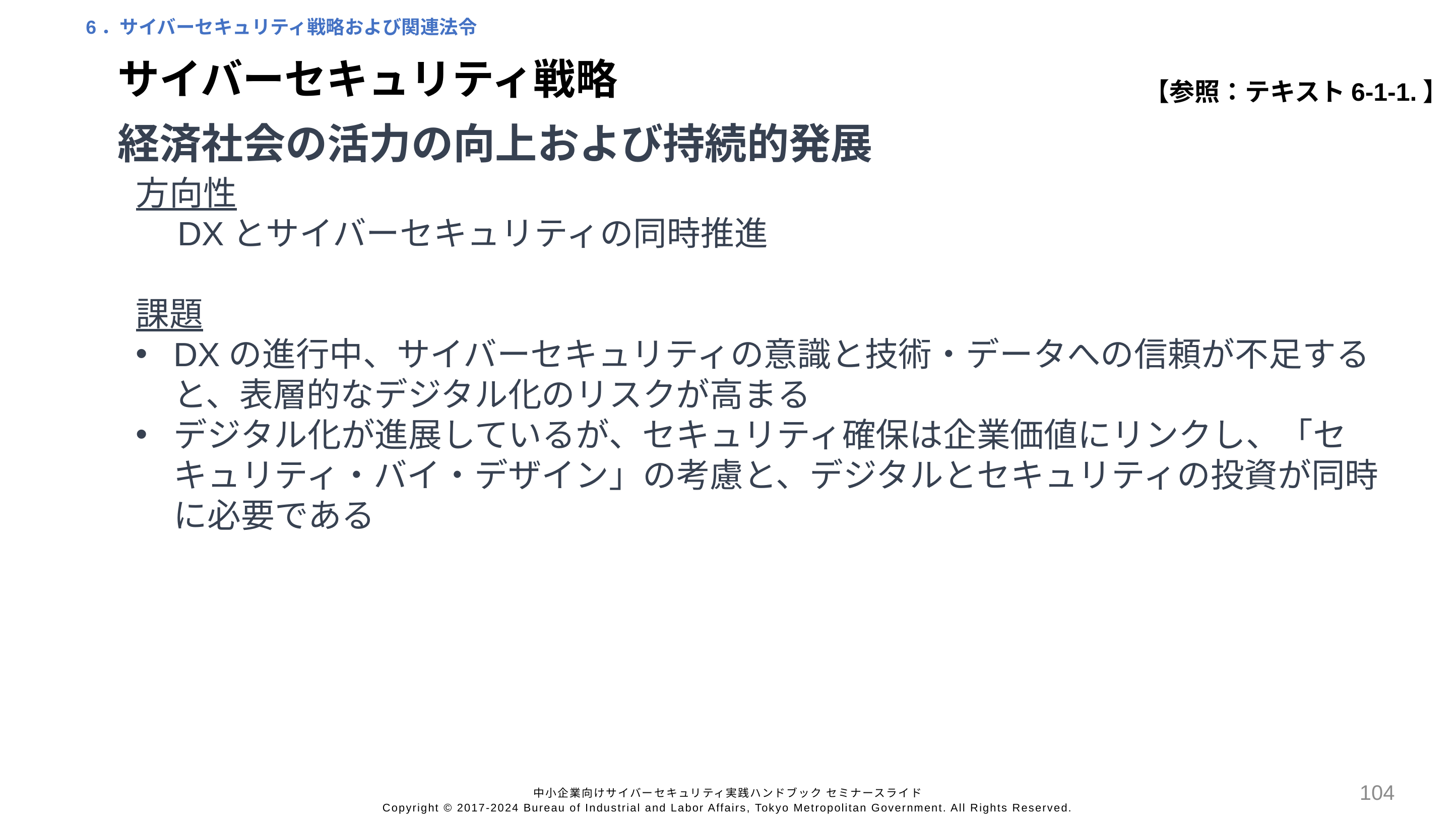

6．サイバーセキュリティ戦略および関連法令
サイバーセキュリティ戦略
【参照：テキスト6-1-1.】
経済社会の活力の向上および持続的発展
方向性
　DXとサイバーセキュリティの同時推進

課題
DXの進行中、サイバーセキュリティの意識と技術・データへの信頼が不足すると、表層的なデジタル化のリスクが高まる
デジタル化が進展しているが、セキュリティ確保は企業価値にリンクし、「セキュリティ・バイ・デザイン」の考慮と、デジタルとセキュリティの投資が同時に必要である
104